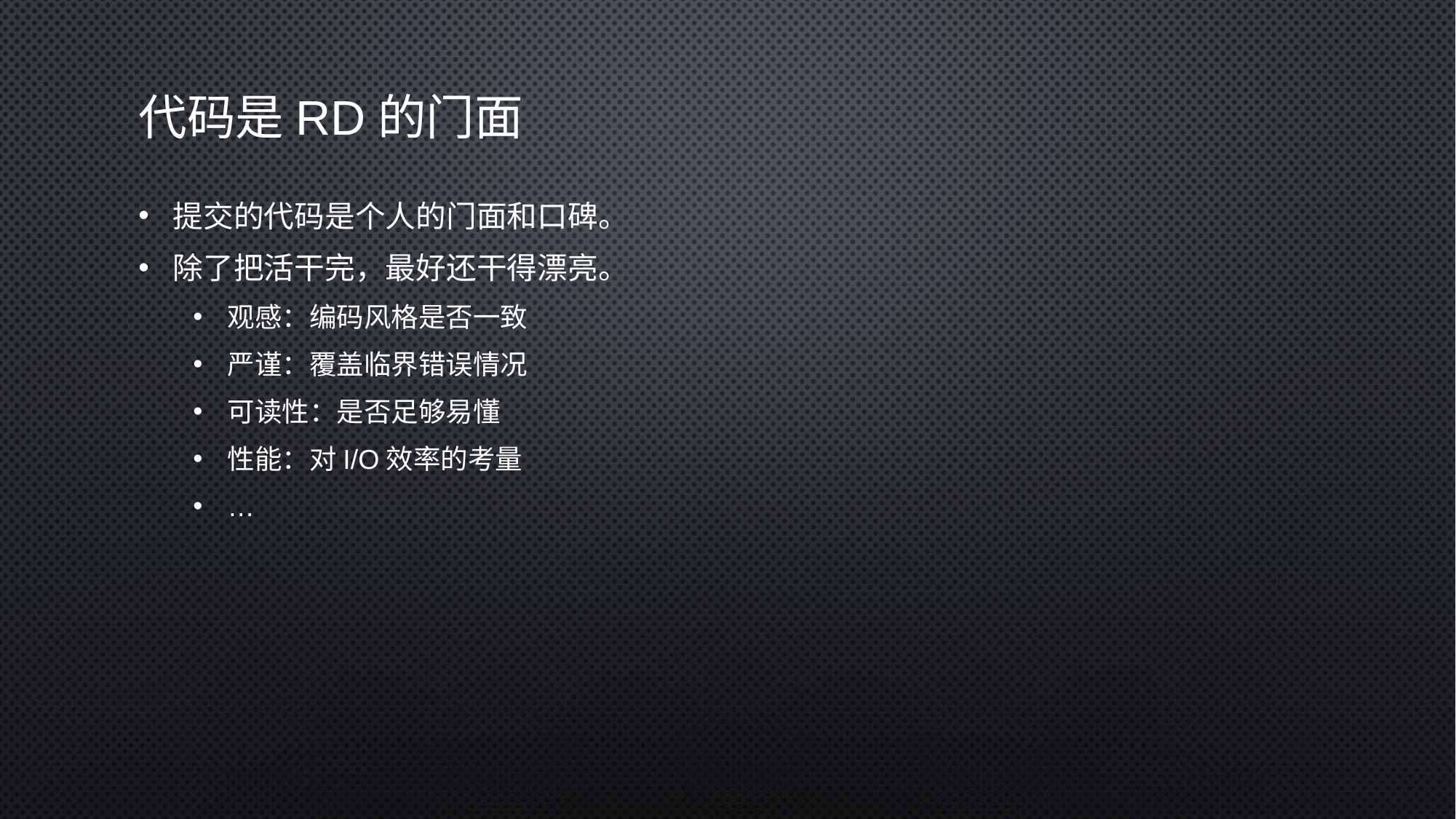

# 代码是RD的门面
提交的代码是个人的门面和口碑。
除了把活干完，最好还干得漂亮。
观感：编码风格是否一致
严谨：覆盖临界错误情况
可读性：是否足够易懂
性能：对I/O效率的考量
…